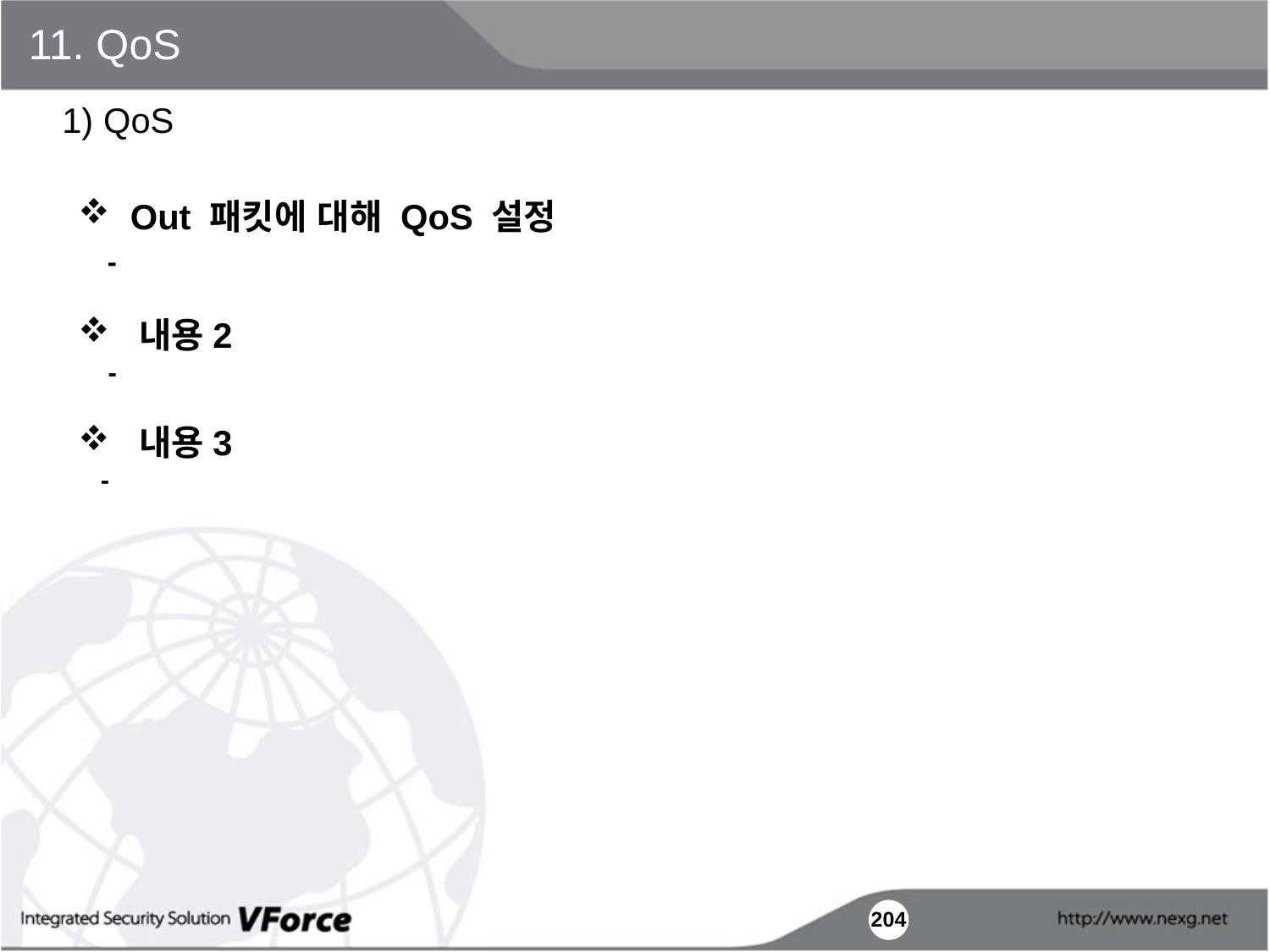

11. QoS
1) QoS
  Out 패킷에 대해 QoS 설정
   -

  내용2
    -

  내용3
   -